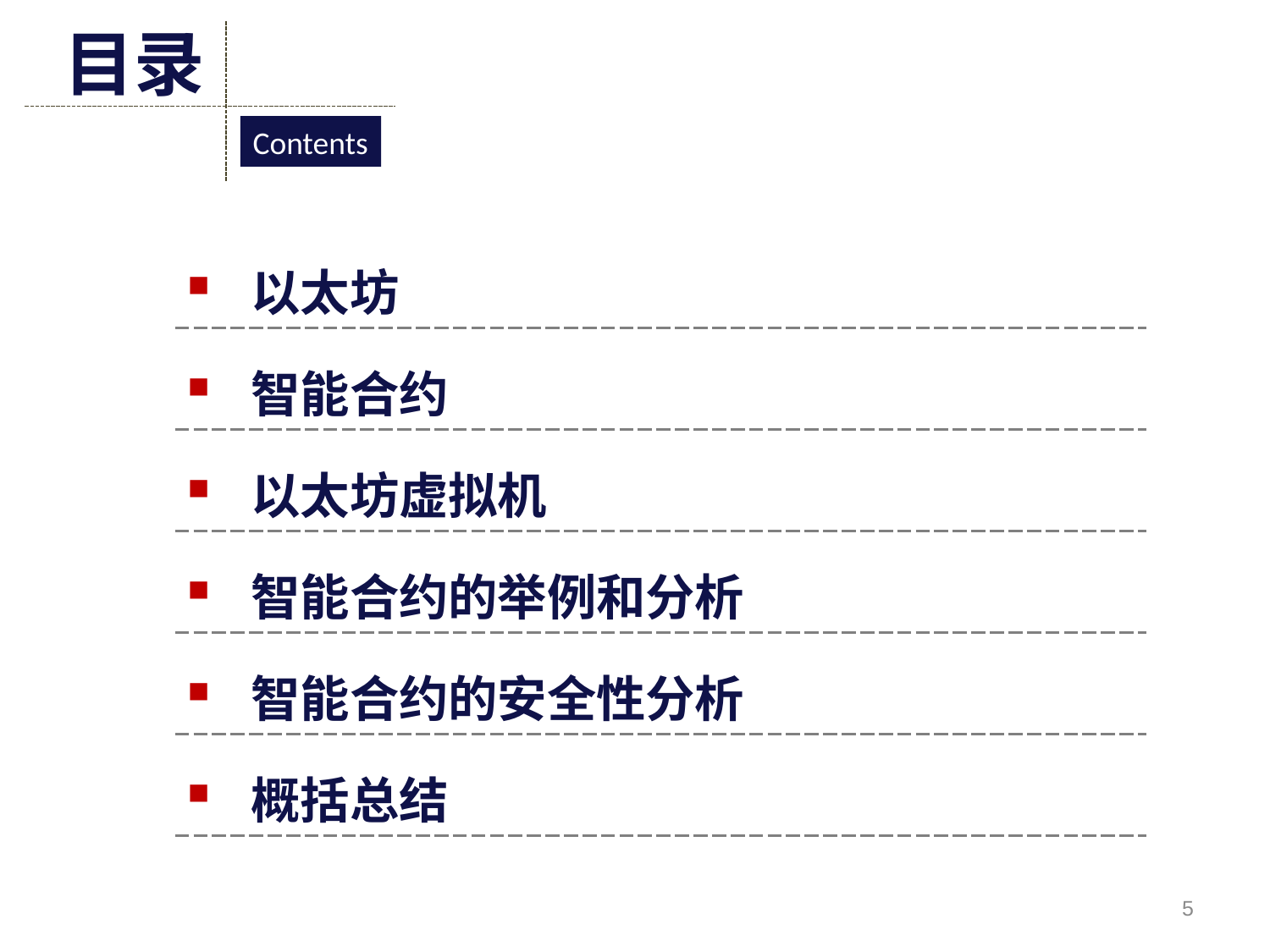

目录
Contents
| 以太坊 |
| --- |
| 智能合约 |
| 以太坊虚拟机 |
| 智能合约的举例和分析 |
| 智能合约的安全性分析 |
| 概括总结 |
5